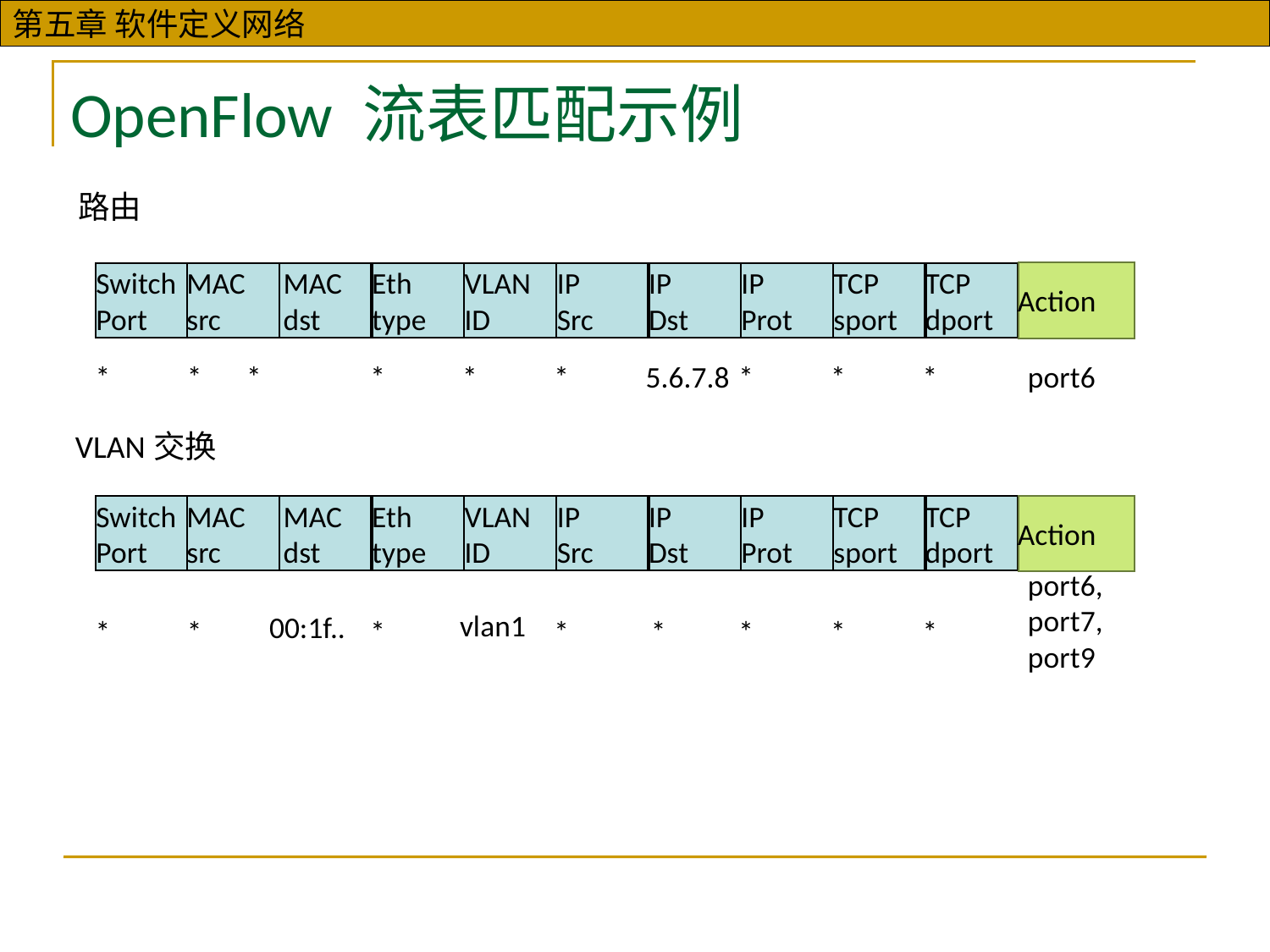

OpenFlow 流表匹配示例
路由
Switch
Port
MAC
src
MAC
dst
Eth
type
VLAN
ID
IP
Src
IP
Dst
IP
Prot
TCP
sport
TCP
dport

Action
*
*
*
*
*
*
5.6.7.8
*
*
*
port6
VLAN交换
Switch
Port
MAC
src
MAC
dst
Eth
type
VLAN
ID
IP
Src
IP
Dst
IP
Prot
TCP
sport
TCP
dport

Action
port6,
port7,
port9
vlan1
00:1f..
*
*
*
*
*
*
*
*
来自MAC 地址为 22:A7:23:11:E1:02的帧 应该通过port 3转发